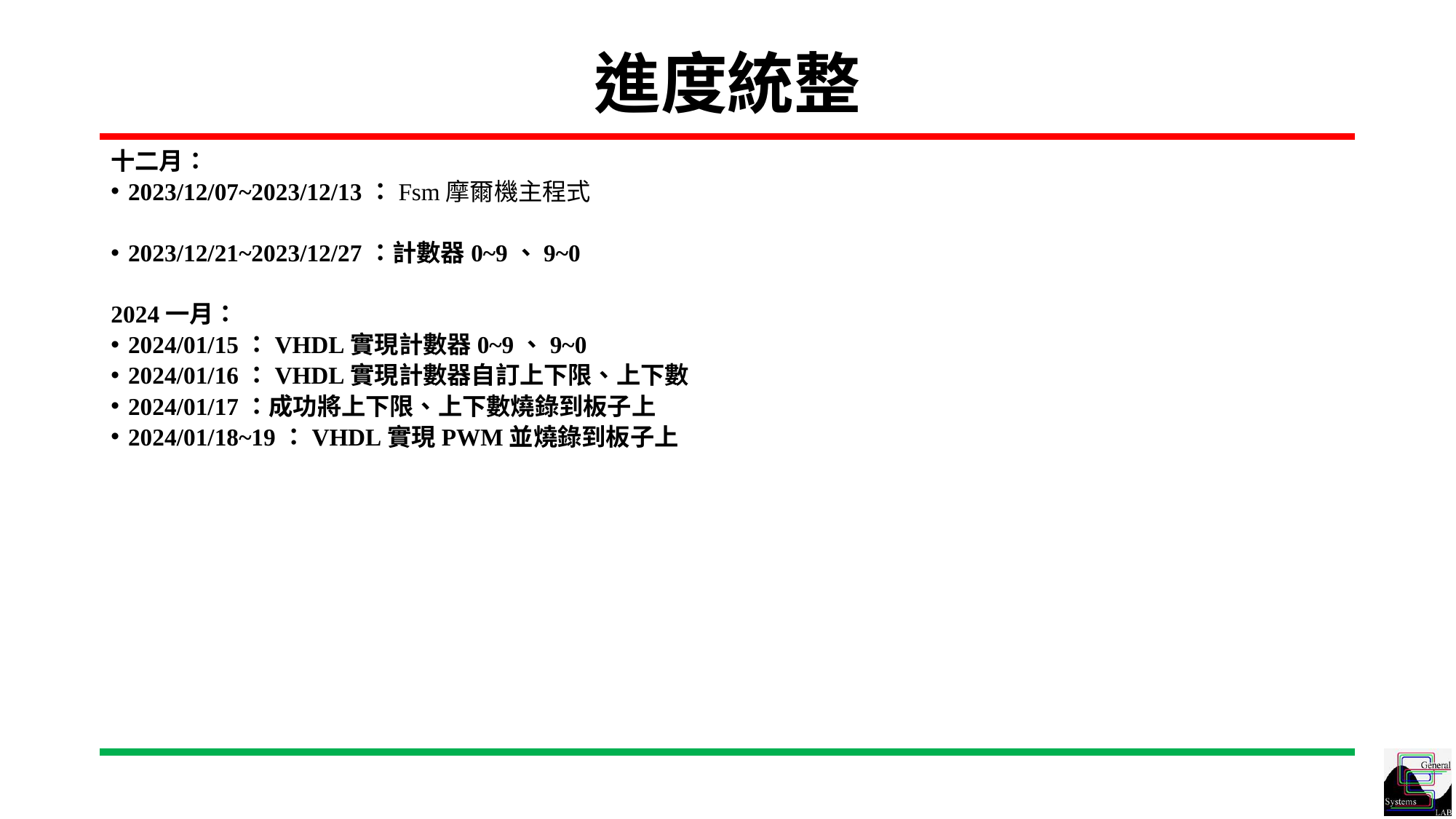

# 進度統整
十二月：
2023/12/07~2023/12/13：Fsm摩爾機主程式

2023/12/21~2023/12/27：計數器0~9、9~0

2024一月：
2024/01/15：VHDL實現計數器0~9、9~0
2024/01/16：VHDL實現計數器自訂上下限、上下數
2024/01/17：成功將上下限、上下數燒錄到板子上
2024/01/18~19：VHDL實現PWM並燒錄到板子上